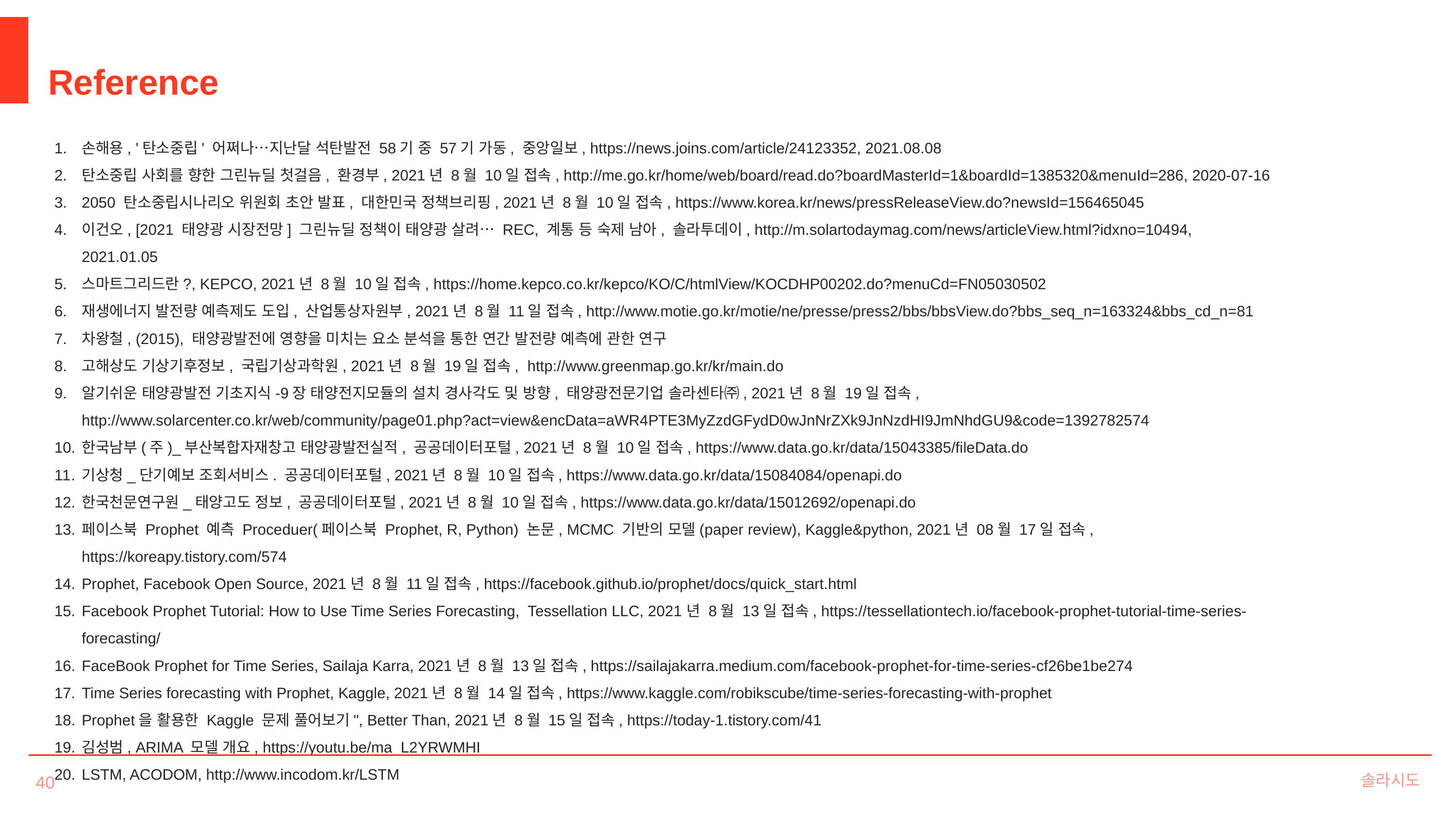

Reference
손해용, '탄소중립' 어쩌나…지난달 석탄발전 58기 중 57기 가동, 중앙일보, https://news.joins.com/article/24123352, 2021.08.08
탄소중립 사회를 향한 그린뉴딜 첫걸음, 환경부, 2021년 8월 10일 접속, http://me.go.kr/home/web/board/read.do?boardMasterId=1&boardId=1385320&menuId=286, 2020-07-16
2050 탄소중립시나리오 위원회 초안 발표, 대한민국 정책브리핑, 2021년 8월 10일 접속, https://www.korea.kr/news/pressReleaseView.do?newsId=156465045
이건오, [2021 태양광 시장전망] 그린뉴딜 정책이 태양광 살려… REC, 계통 등 숙제 남아, 솔라투데이, http://m.solartodaymag.com/news/articleView.html?idxno=10494, 2021.01.05
스마트그리드란?, KEPCO, 2021년 8월 10일 접속, https://home.kepco.co.kr/kepco/KO/C/htmlView/KOCDHP00202.do?menuCd=FN05030502
재생에너지 발전량 예측제도 도입, 산업통상자원부, 2021년 8월 11일 접속, http://www.motie.go.kr/motie/ne/presse/press2/bbs/bbsView.do?bbs_seq_n=163324&bbs_cd_n=81
차왕철, (2015), 태양광발전에 영향을 미치는 요소 분석을 통한 연간 발전량 예측에 관한 연구
고해상도 기상기후정보, 국립기상과학원, 2021년 8월 19일 접속,  http://www.greenmap.go.kr/kr/main.do
알기쉬운 태양광발전 기초지식-9장 태양전지모듈의 설치 경사각도 및 방향, 태양광전문기업 솔라센타㈜, 2021년 8월 19일 접속, http://www.solarcenter.co.kr/web/community/page01.php?act=view&encData=aWR4PTE3MyZzdGFydD0wJnNrZXk9JnNzdHI9JmNhdGU9&code=1392782574
한국남부(주)_부산복합자재창고 태양광발전실적, 공공데이터포털, 2021년 8월 10일 접속, https://www.data.go.kr/data/15043385/fileData.do
기상청_단기예보 조회서비스. 공공데이터포털, 2021년 8월 10일 접속, https://www.data.go.kr/data/15084084/openapi.do
한국천문연구원_태양고도 정보, 공공데이터포털, 2021년 8월 10일 접속, https://www.data.go.kr/data/15012692/openapi.do
페이스북 Prophet 예측 Proceduer(페이스북 Prophet, R, Python) 논문, MCMC 기반의 모델(paper review), Kaggle&python, 2021년 08월 17일 접속, https://koreapy.tistory.com/574
Prophet, Facebook Open Source, 2021년 8월 11일 접속, https://facebook.github.io/prophet/docs/quick_start.html
Facebook Prophet Tutorial: How to Use Time Series Forecasting,  Tessellation LLC, 2021년 8월 13일 접속, https://tessellationtech.io/facebook-prophet-tutorial-time-series-forecasting/
FaceBook Prophet for Time Series, Sailaja Karra, 2021년 8월 13일 접속, https://sailajakarra.medium.com/facebook-prophet-for-time-series-cf26be1be274
Time Series forecasting with Prophet, Kaggle, 2021년 8월 14일 접속, https://www.kaggle.com/robikscube/time-series-forecasting-with-prophet
Prophet을 활용한 Kaggle 문제 풀어보기", Better Than, 2021년 8월 15일 접속, https://today-1.tistory.com/41
김성범, ARIMA 모델 개요, https://youtu.be/ma_L2YRWMHI
LSTM, ACODOM, http://www.incodom.kr/LSTM

솔라시도
40